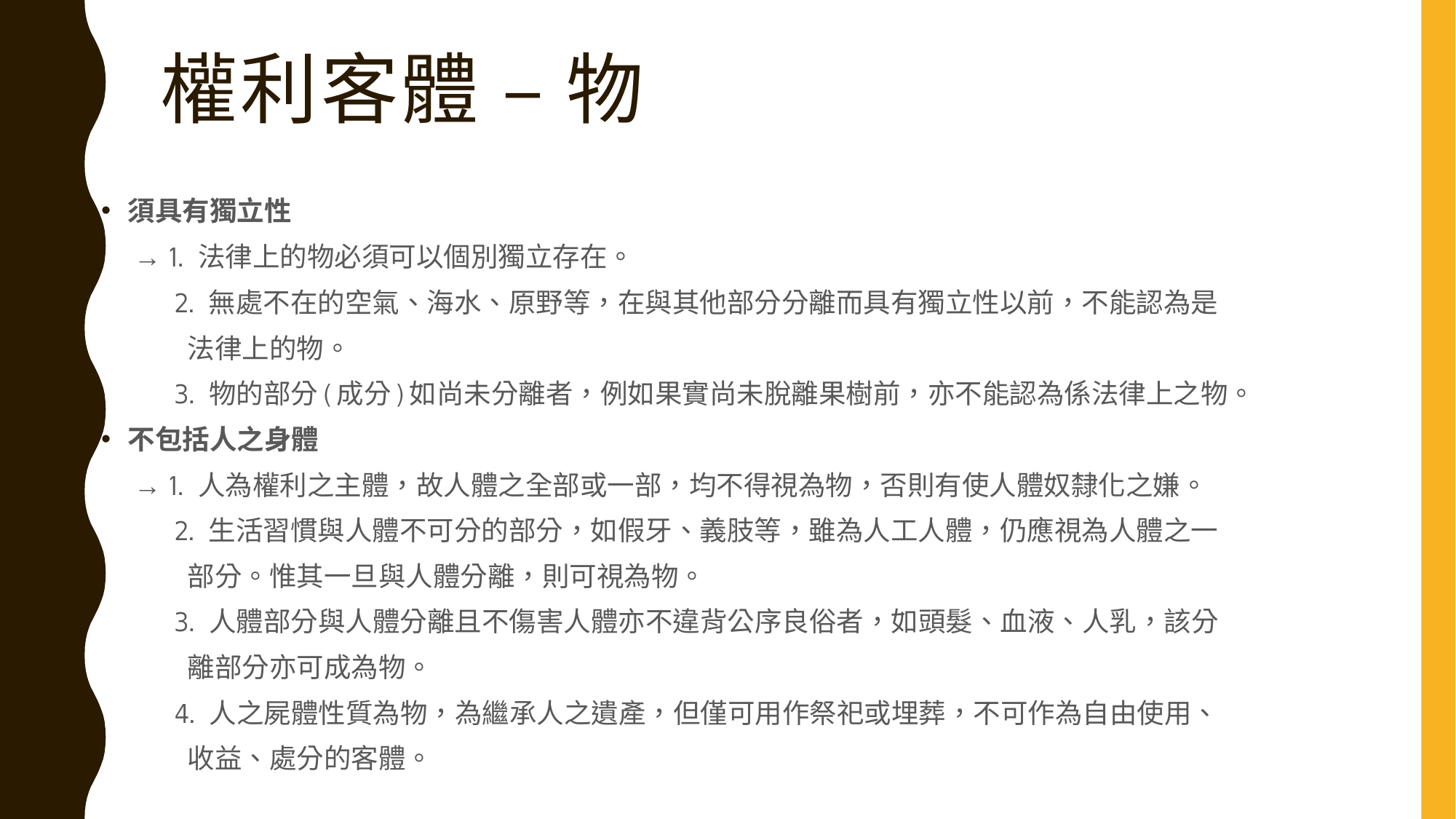

# 權利客體 – 物
須具有獨立性
    → 1. 法律上的物必須可以個別獨立存在。
         2. 無處不在的空氣、海水、原野等，在與其他部分分離而具有獨立性以前，不能認為是
             法律上的物。
         3. 物的部分(成分)如尚未分離者，例如果實尚未脫離果樹前，亦不能認為係法律上之物。
不包括人之身體
    → 1. 人為權利之主體，故人體之全部或一部，均不得視為物，否則有使人體奴隸化之嫌。
         2. 生活習慣與人體不可分的部分，如假牙、義肢等，雖為人工人體，仍應視為人體之一
             部分。惟其一旦與人體分離，則可視為物。
         3. 人體部分與人體分離且不傷害人體亦不違背公序良俗者，如頭髮、血液、人乳，該分
             離部分亦可成為物。
         4. 人之屍體性質為物，為繼承人之遺產，但僅可用作祭祀或埋葬，不可作為自由使用、
             收益、處分的客體。